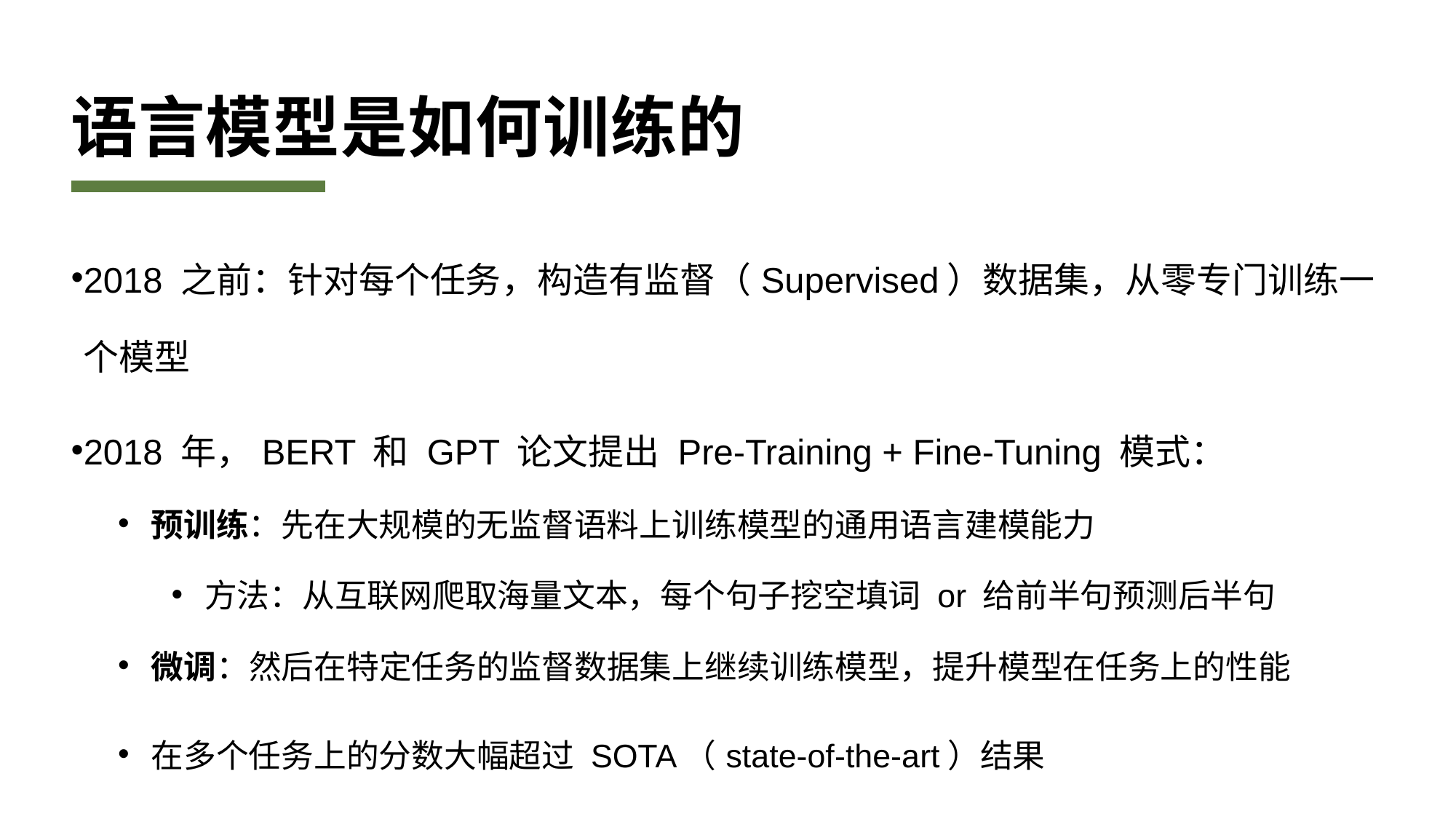

# 语言模型是如何训练的
2018 之前：针对每个任务，构造有监督（Supervised）数据集，从零专门训练一个模型
2018 年，BERT 和 GPT 论文提出 Pre-Training + Fine-Tuning 模式：
预训练：先在大规模的无监督语料上训练模型的通用语言建模能力
方法：从互联网爬取海量文本，每个句子挖空填词 or 给前半句预测后半句
微调：然后在特定任务的监督数据集上继续训练模型，提升模型在任务上的性能
在多个任务上的分数大幅超过 SOTA（state-of-the-art）结果